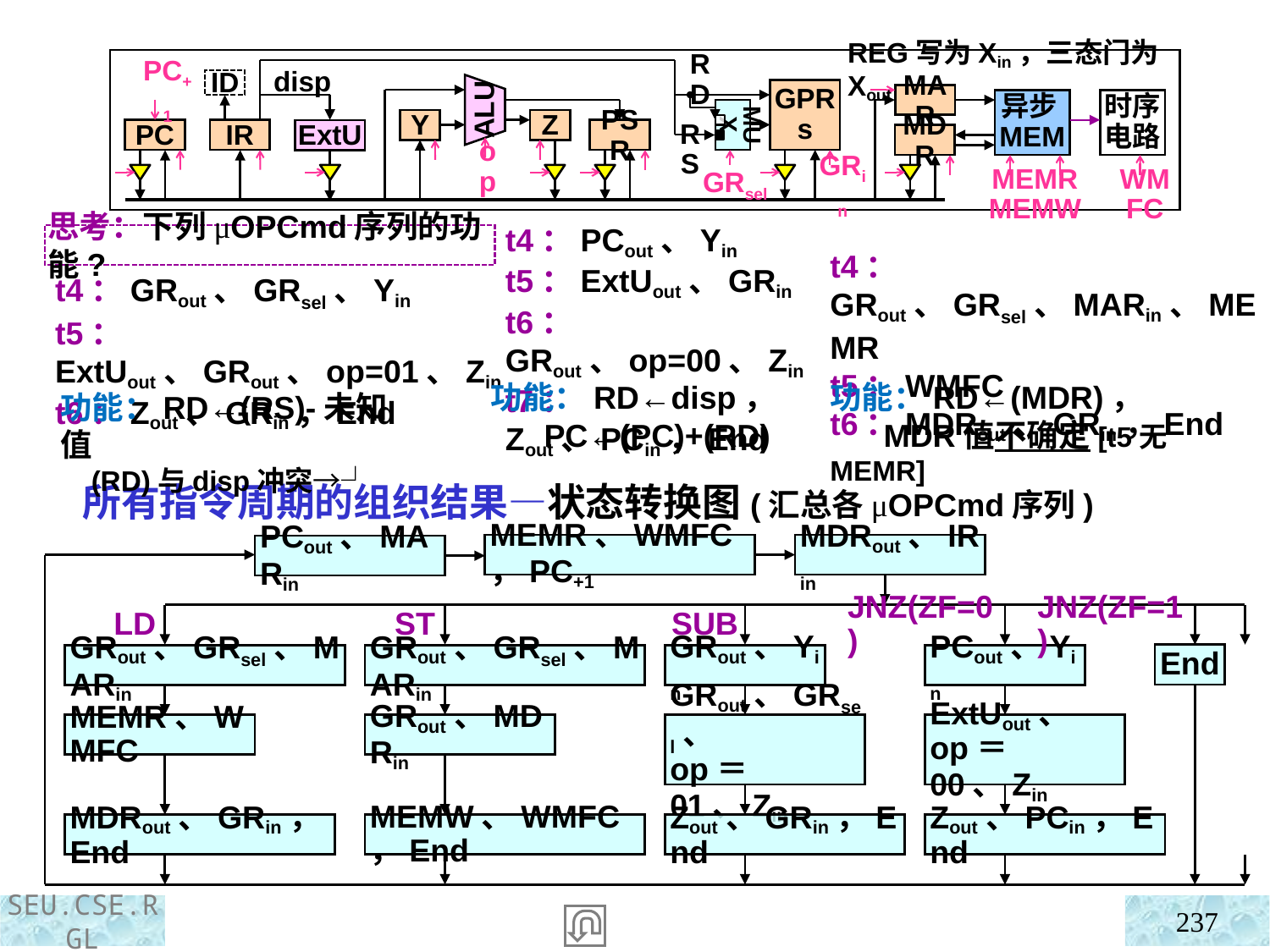

REG写为Xin，三态门为Xout
RD
ID
disp
PC+1
GPRs
MAR
ALU
异步MEM
时序电路
MUX
Y
Z

PSR
PC
IR
ExtU
MDR

RS
op

GRsel
GRin
MEMR MEMW
WMFC
t4：PCout、Yin
t5：ExtUout、GRin
t6：GRout、op=00、Zin
t7：Zout、PCin，End
思考：下列μOPCmd序列的功能?
t4：GRout、GRsel、MARin、MEMR
t5：WMFC
t6：MDRout、GRin，End
t4：GRout、GRsel、Yin
t5：ExtUout、GRout、op=01、Zin
t6：Zout、GRin，End
功能：RD←disp，
      PC←(PC)+(RD)

功能：RD←(MDR)，
      MDR值不确定[t5无MEMR]
功能：RD←(RS)-未知值
    (RD)与disp冲突→┘
    所有指令周期的组织结果—状态转换图(汇总各μOPCmd序列)
MEMR、WMFC，PC+1
MDRout、IRin
PCout、MARin
ST
LD
JNZ(ZF=0)
JNZ(ZF=1)
SUB
End
GRout、GRsel、MARin
GRout、Yin
PCout、Yin
GRout、GRsel、MARin
GRout、MDRin
GRout、GRsel、
op＝01、Zin
ExtUout、
op＝00、Zin
MEMR、WMFC
MEMW、WMFC，End
Zout、GRin，End
MDRout、GRin，End
Zout、PCin，End
237